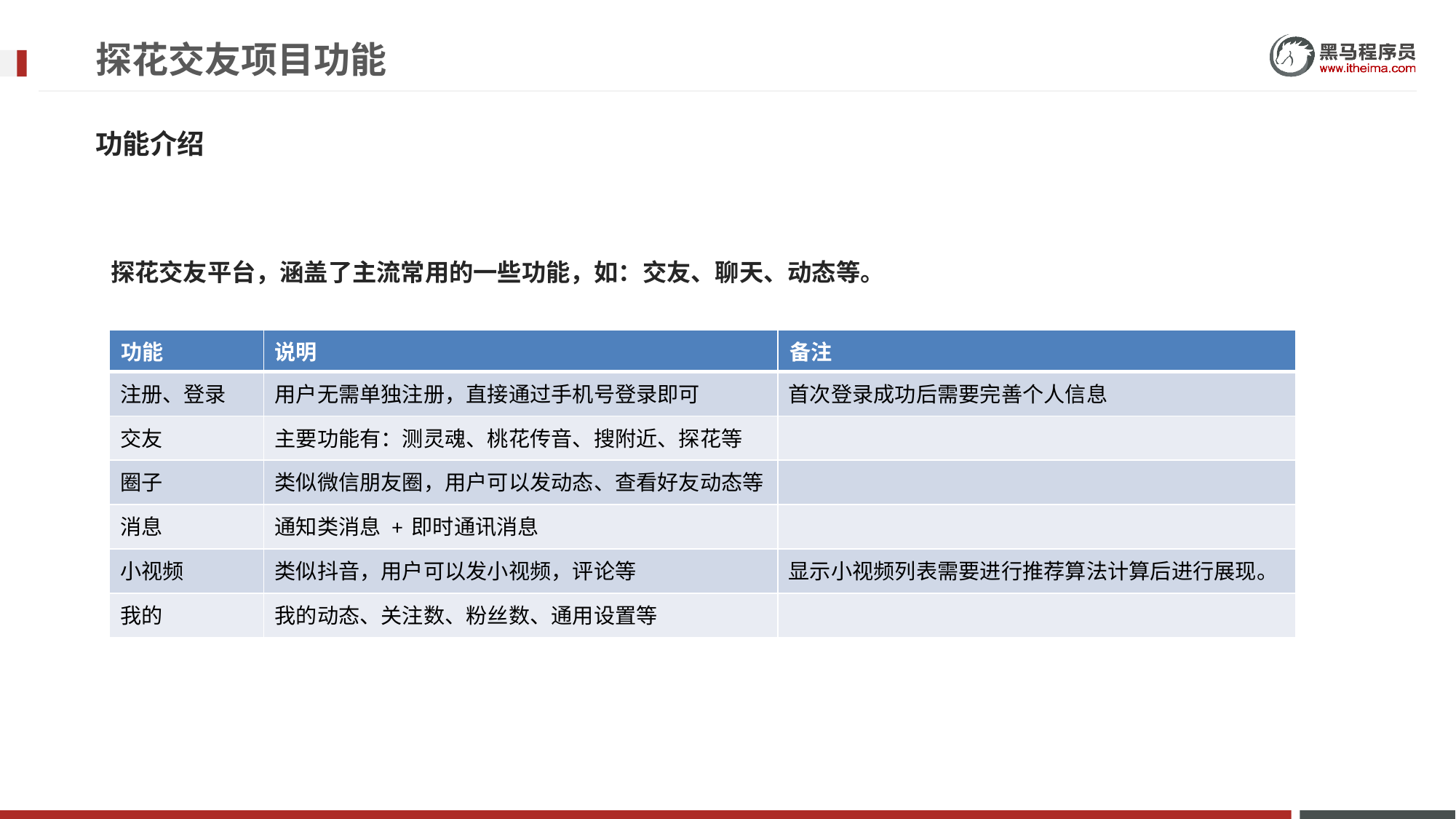

# 探花交友项目功能
功能介绍
探花交友平台，涵盖了主流常用的一些功能，如：交友、聊天、动态等。

| 功能 | 说明 | 备注 |
| --- | --- | --- |
| 注册、登录 | 用户无需单独注册，直接通过手机号登录即可 | 首次登录成功后需要完善个人信息 |
| 交友 | 主要功能有：测灵魂、桃花传音、搜附近、探花等 |  |
| 圈子 | 类似微信朋友圈，用户可以发动态、查看好友动态等 |  |
| 消息 | 通知类消息 + 即时通讯消息 |  |
| 小视频 | 类似抖音，用户可以发小视频，评论等 | 显示小视频列表需要进行推荐算法计算后进行展现。 |
| 我的 | 我的动态、关注数、粉丝数、通用设置等 |  |